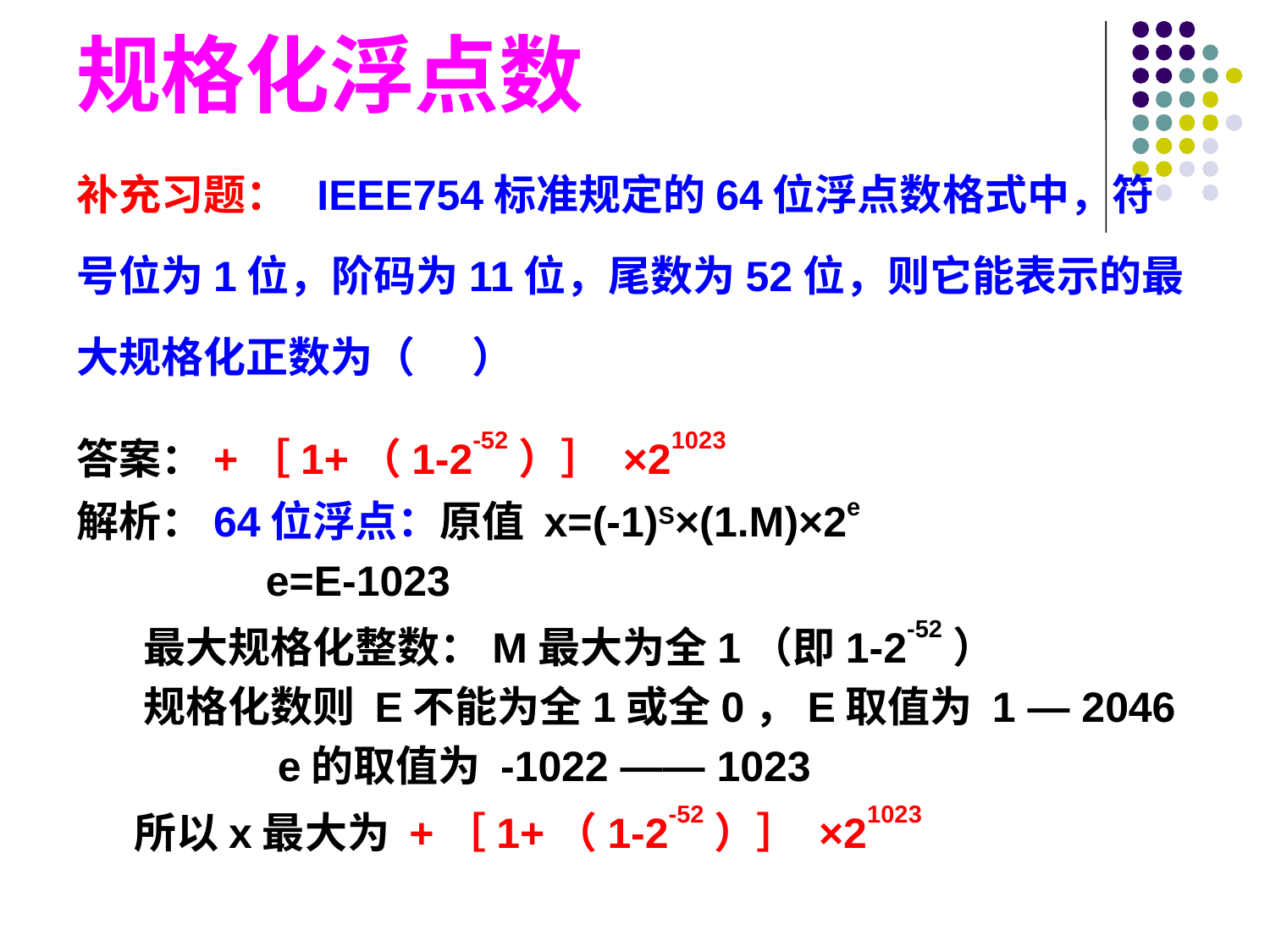

规格化浮点数
补充习题：  IEEE754标准规定的64位浮点数格式中，符号位为1位，阶码为11位，尾数为52位，则它能表示的最大规格化正数为（      ）
答案：+［1+（1-2-52）］ ×21023
解析：64位浮点：原值 x=(-1)S×(1.M)×2e
                e=E-1023
      最大规格化整数：M最大为全1（即1-2-52）
      规格化数则 E不能为全1或全0，E取值为 1 — 2046
                 e的取值为 -1022 —— 1023
     所以x最大为 +［1+（1-2-52）］ ×21023
#